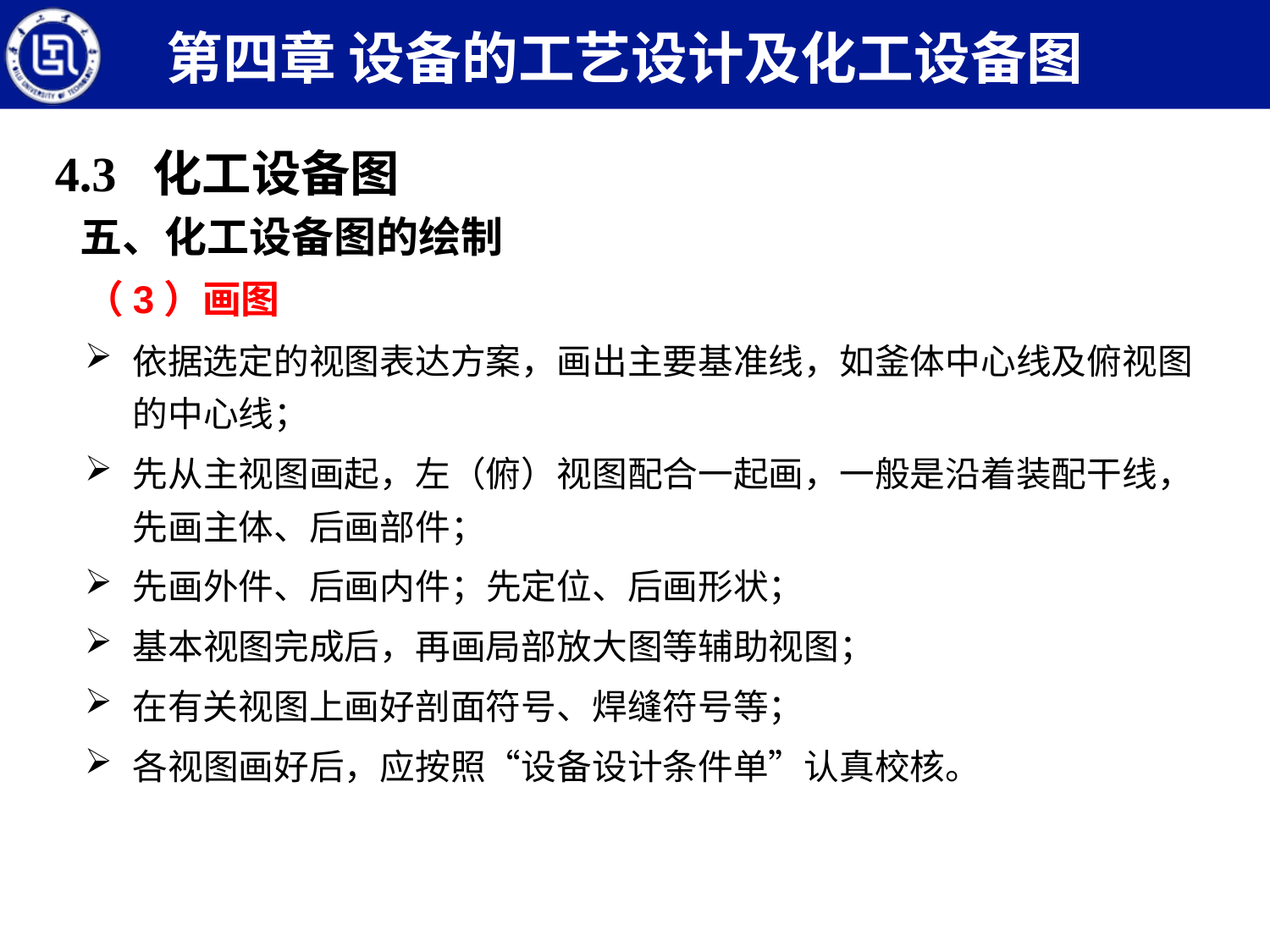

第四章 设备的工艺设计及化工设备图
4.3  化工设备图
五、化工设备图的绘制
（3）画图
依据选定的视图表达方案，画出主要基准线，如釜体中心线及俯视图的中心线；
先从主视图画起，左（俯）视图配合一起画，一般是沿着装配干线，先画主体、后画部件；
先画外件、后画内件；先定位、后画形状；
基本视图完成后，再画局部放大图等辅助视图；
在有关视图上画好剖面符号、焊缝符号等；
各视图画好后，应按照“设备设计条件单”认真校核。